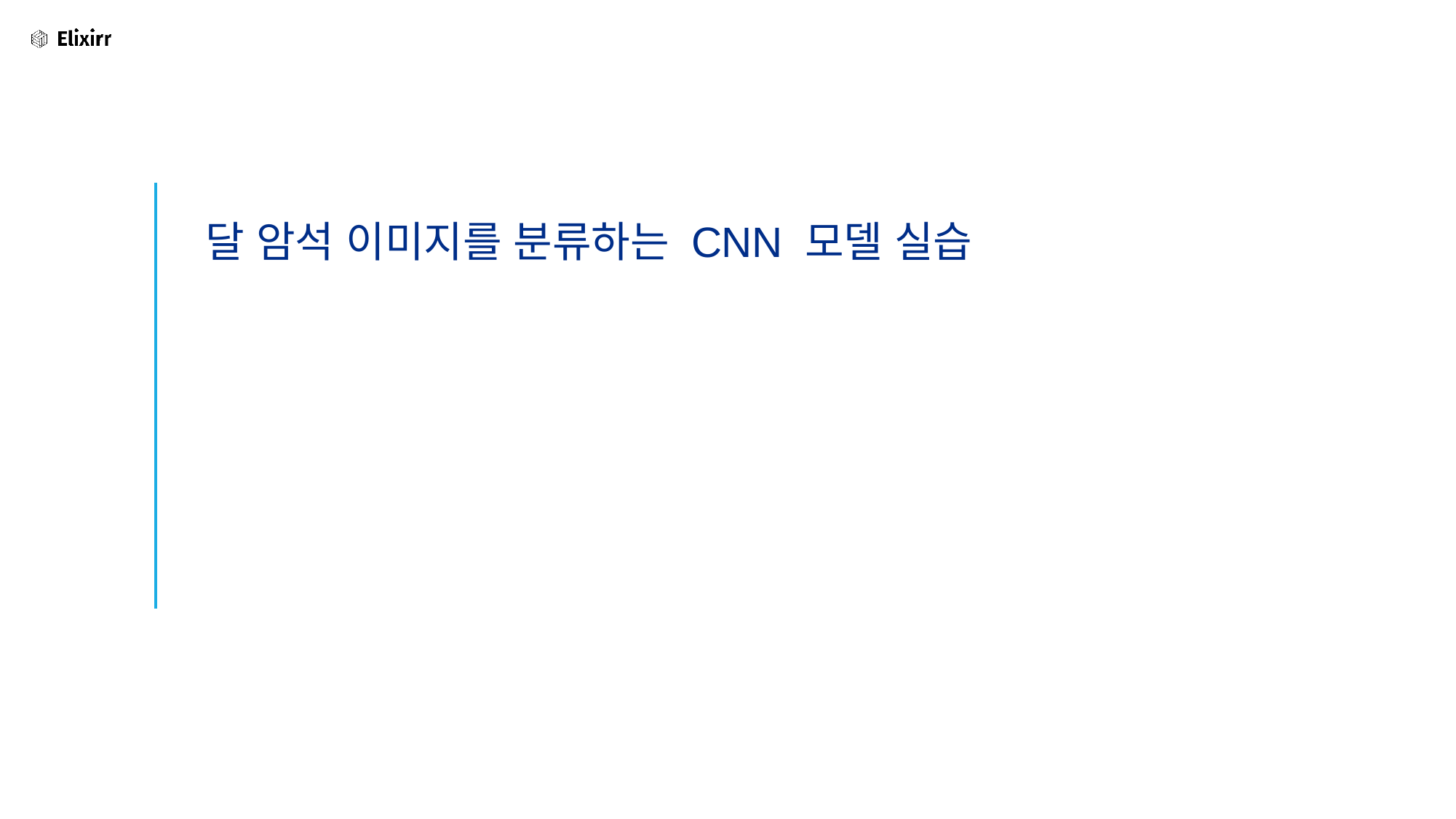

# 달 암석 이미지를 분류하는 CNN 모델 실습